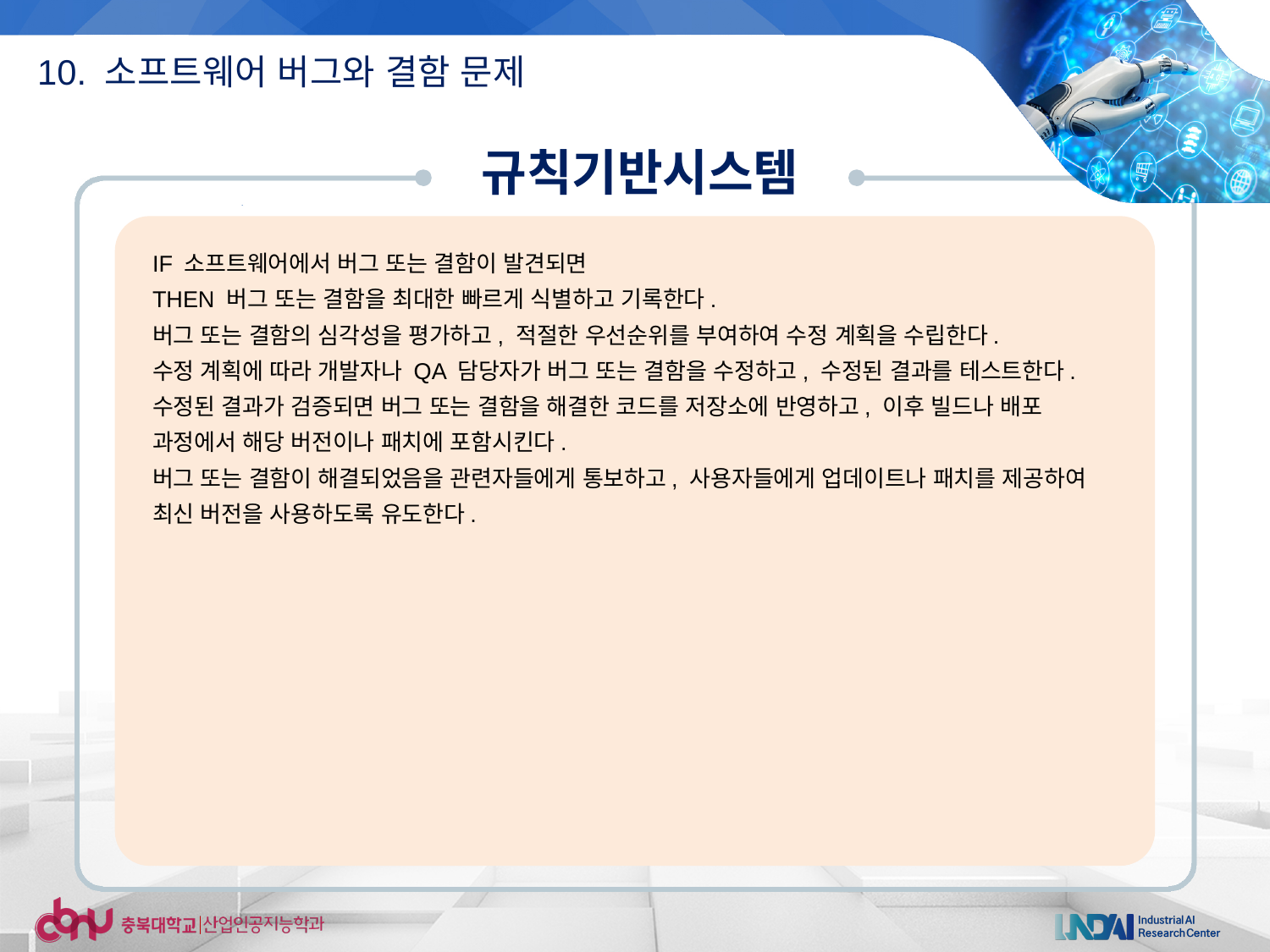

10. 소프트웨어 버그와 결함 문제
규칙기반시스템

IF 소프트웨어에서 버그 또는 결함이 발견되면
THEN 버그 또는 결함을 최대한 빠르게 식별하고 기록한다.
버그 또는 결함의 심각성을 평가하고, 적절한 우선순위를 부여하여 수정 계획을 수립한다.
수정 계획에 따라 개발자나 QA 담당자가 버그 또는 결함을 수정하고, 수정된 결과를 테스트한다.
수정된 결과가 검증되면 버그 또는 결함을 해결한 코드를 저장소에 반영하고, 이후 빌드나 배포 과정에서 해당 버전이나 패치에 포함시킨다.
버그 또는 결함이 해결되었음을 관련자들에게 통보하고, 사용자들에게 업데이트나 패치를 제공하여 최신 버전을 사용하도록 유도한다.